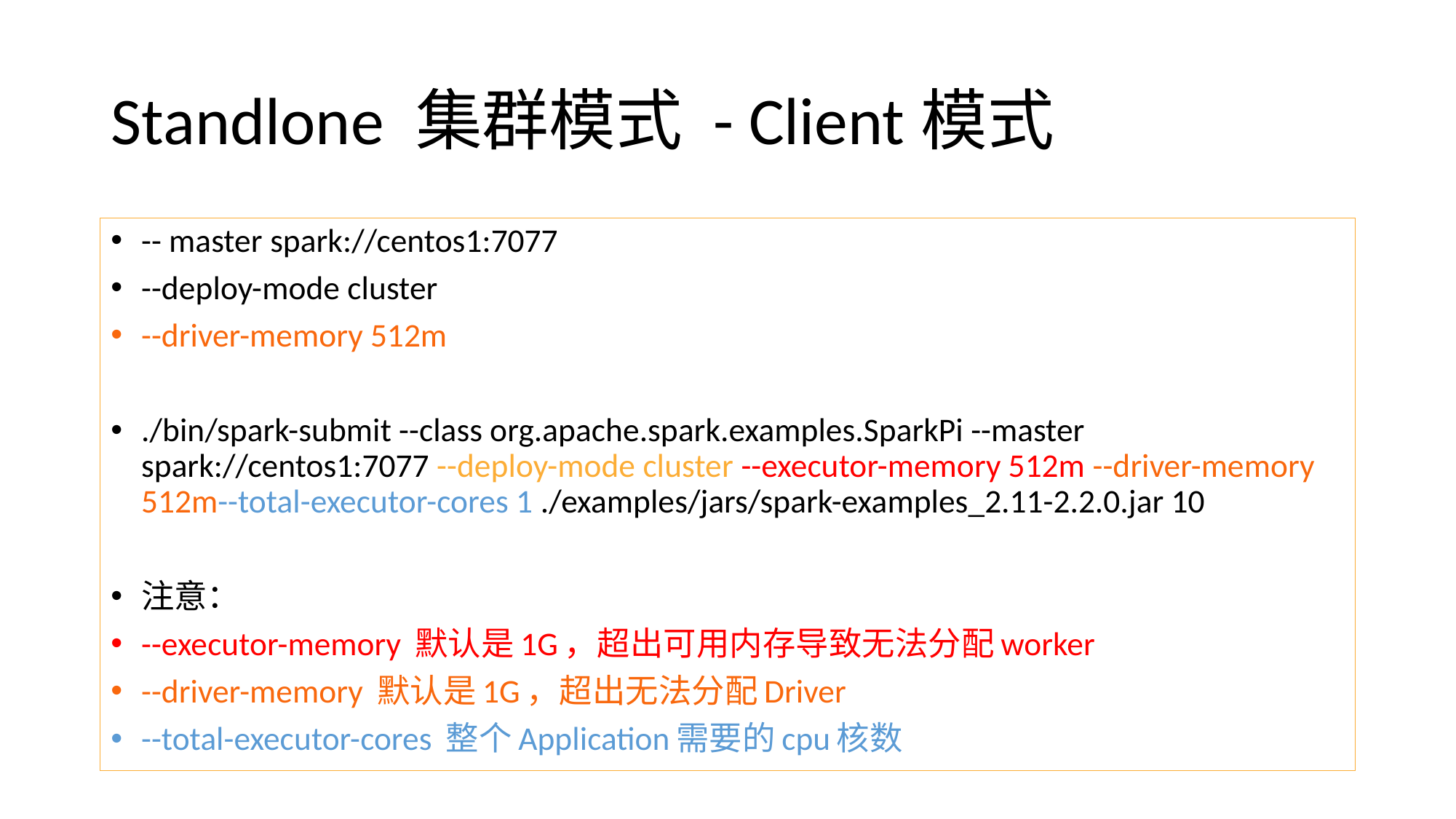

# Standlone 集群模式 - Client模式
-- master spark://centos1:7077
--deploy-mode cluster
--driver-memory 512m

./bin/spark-submit --class org.apache.spark.examples.SparkPi --master spark://centos1:7077 --deploy-mode cluster --executor-memory 512m --driver-memory 512m--total-executor-cores 1 ./examples/jars/spark-examples_2.11-2.2.0.jar 10

注意：
--executor-memory 默认是1G，超出可用内存导致无法分配worker
--driver-memory 默认是1G，超出无法分配Driver
--total-executor-cores 整个Application需要的cpu核数